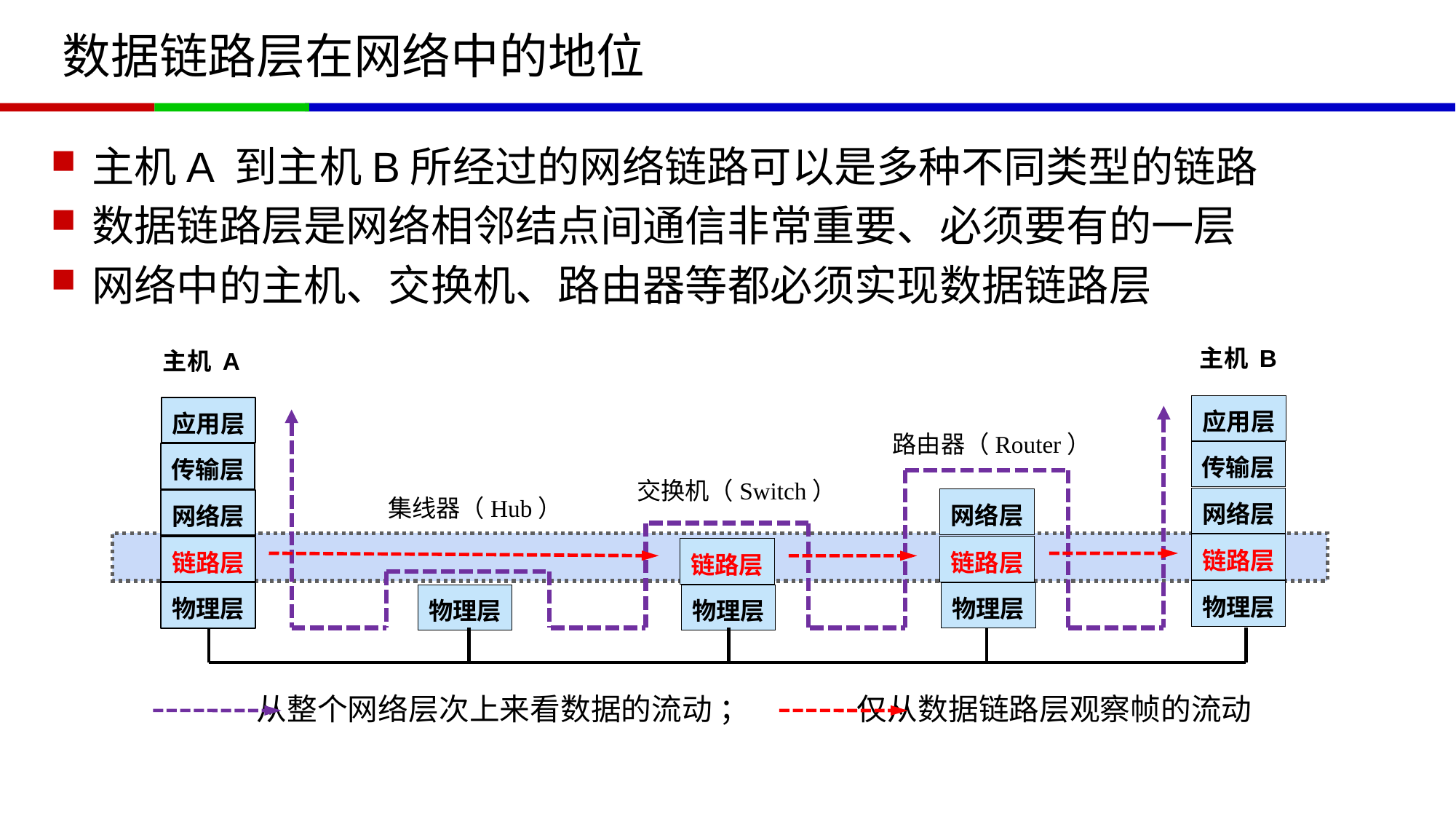

# 数据链路层在网络中的地位
主机A 到主机B所经过的网络链路可以是多种不同类型的链路
数据链路层是网络相邻结点间通信非常重要、必须要有的一层
网络中的主机、交换机、路由器等都必须实现数据链路层
主机 B
主机 A
应用层
应用层
路由器（Router）
传输层
传输层
交换机（Switch）
集线器（Hub）
网络层
网络层
网络层

链路层
链路层
链路层
链路层

物理层
物理层
物理层
物理层
物理层
                    从整个网络层次上来看数据的流动 ；                仅从数据链路层观察帧的流动

9